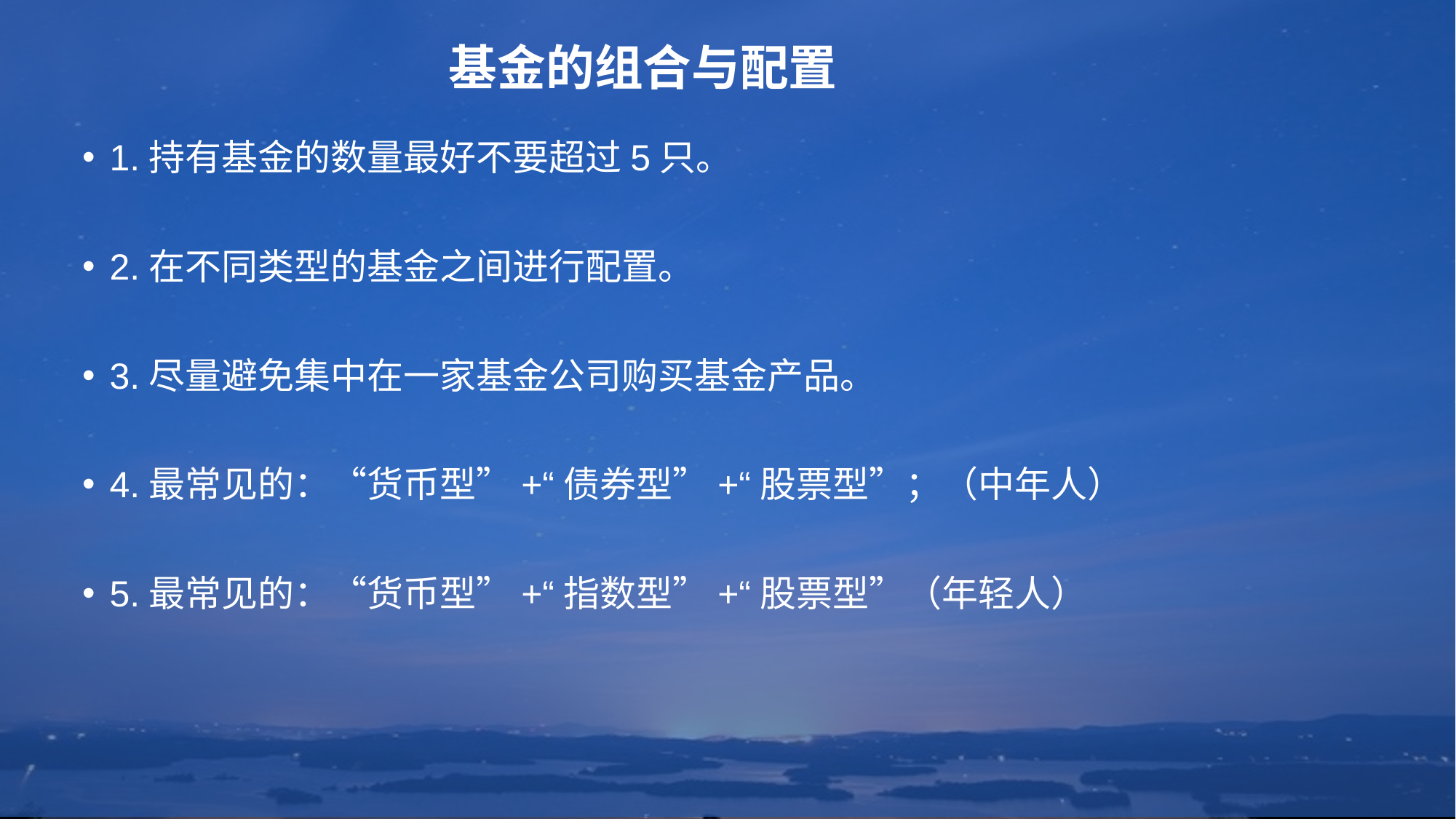

# 基金的组合与配置
1.持有基金的数量最好不要超过5只。

2.在不同类型的基金之间进行配置。

3.尽量避免集中在一家基金公司购买基金产品。

4.最常见的：“货币型”+“债券型”+“股票型”；（中年人）

5.最常见的：“货币型”+“指数型”+“股票型”（年轻人）